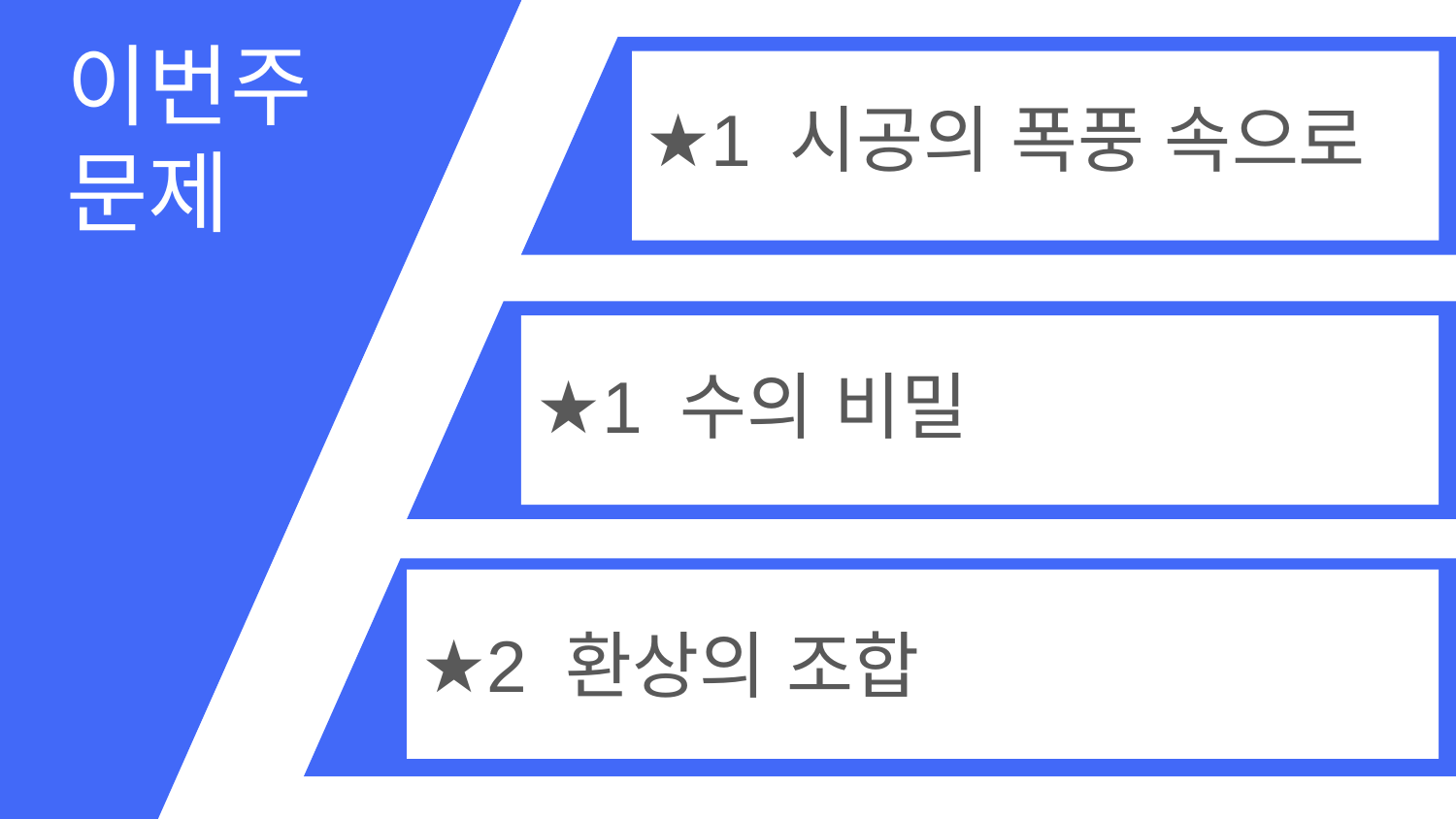

이번주
문제

★1 시공의 폭풍 속으로

★1 수의 비밀

★2 환상의 조합